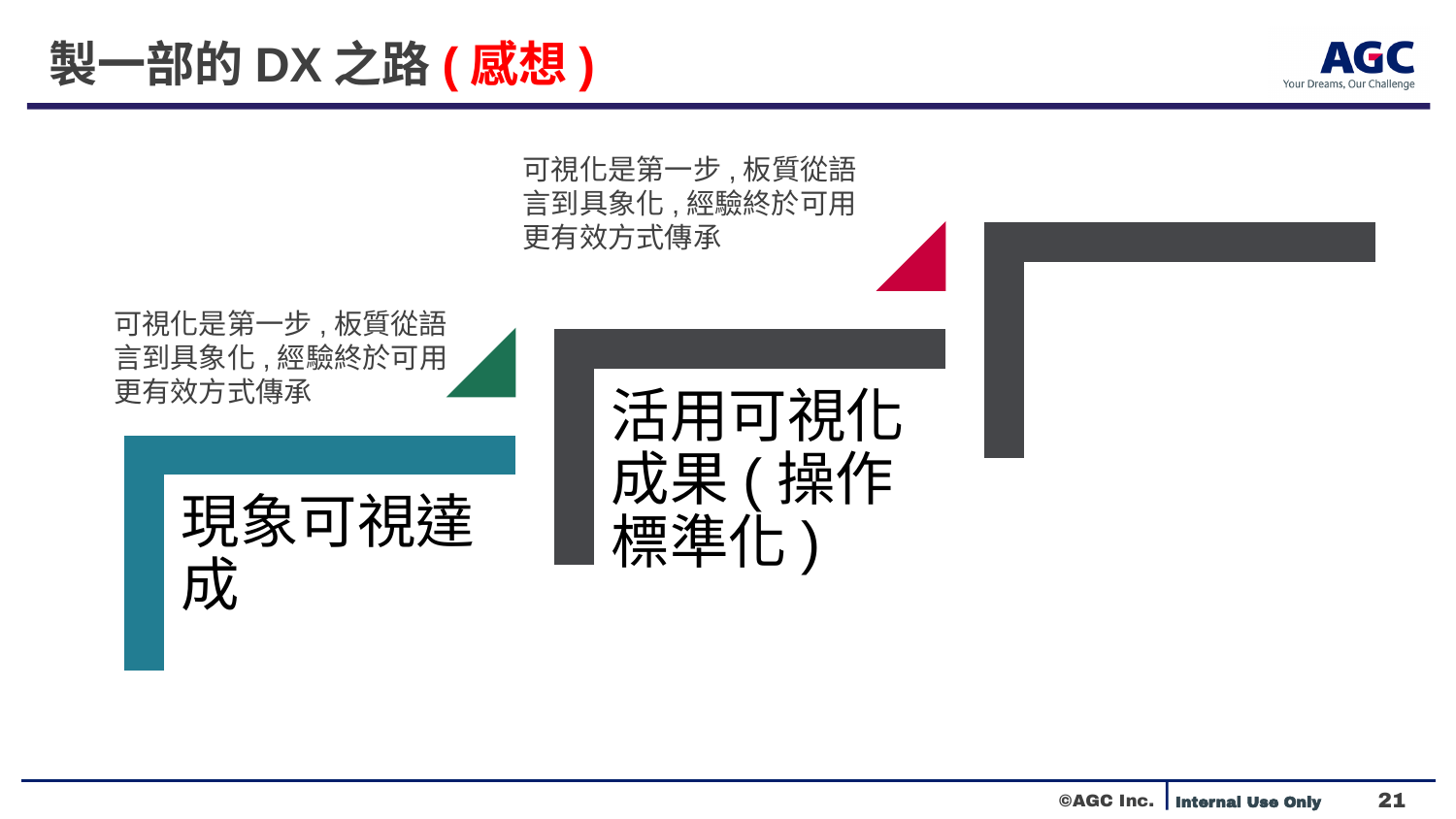

# 製一部的DX之路(感想)
可視化是第一步,板質從語言到具象化,經驗終於可用更有效方式傳承
現象可視達成
活用可視化成果(操作標準化)

可視化是第一步,板質從語言到具象化,經驗終於可用更有效方式傳承